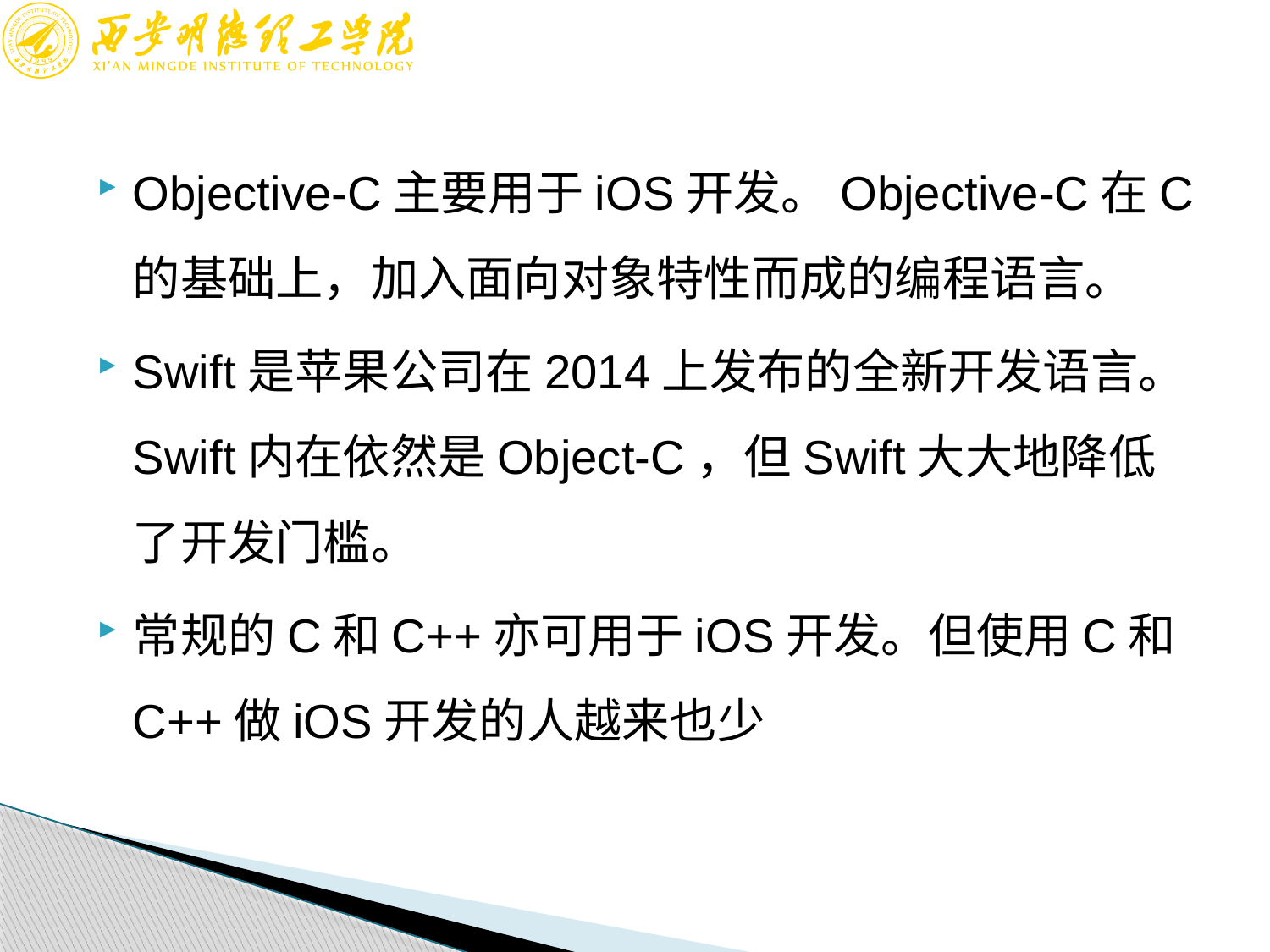

Objective-C主要用于iOS开发。Objective-C在C的基础上，加入面向对象特性而成的编程语言。
Swift是苹果公司在2014上发布的全新开发语言。Swift内在依然是Object-C，但Swift大大地降低了开发门槛。
常规的C和C++亦可用于iOS开发。但使用C和C++做iOS开发的人越来也少